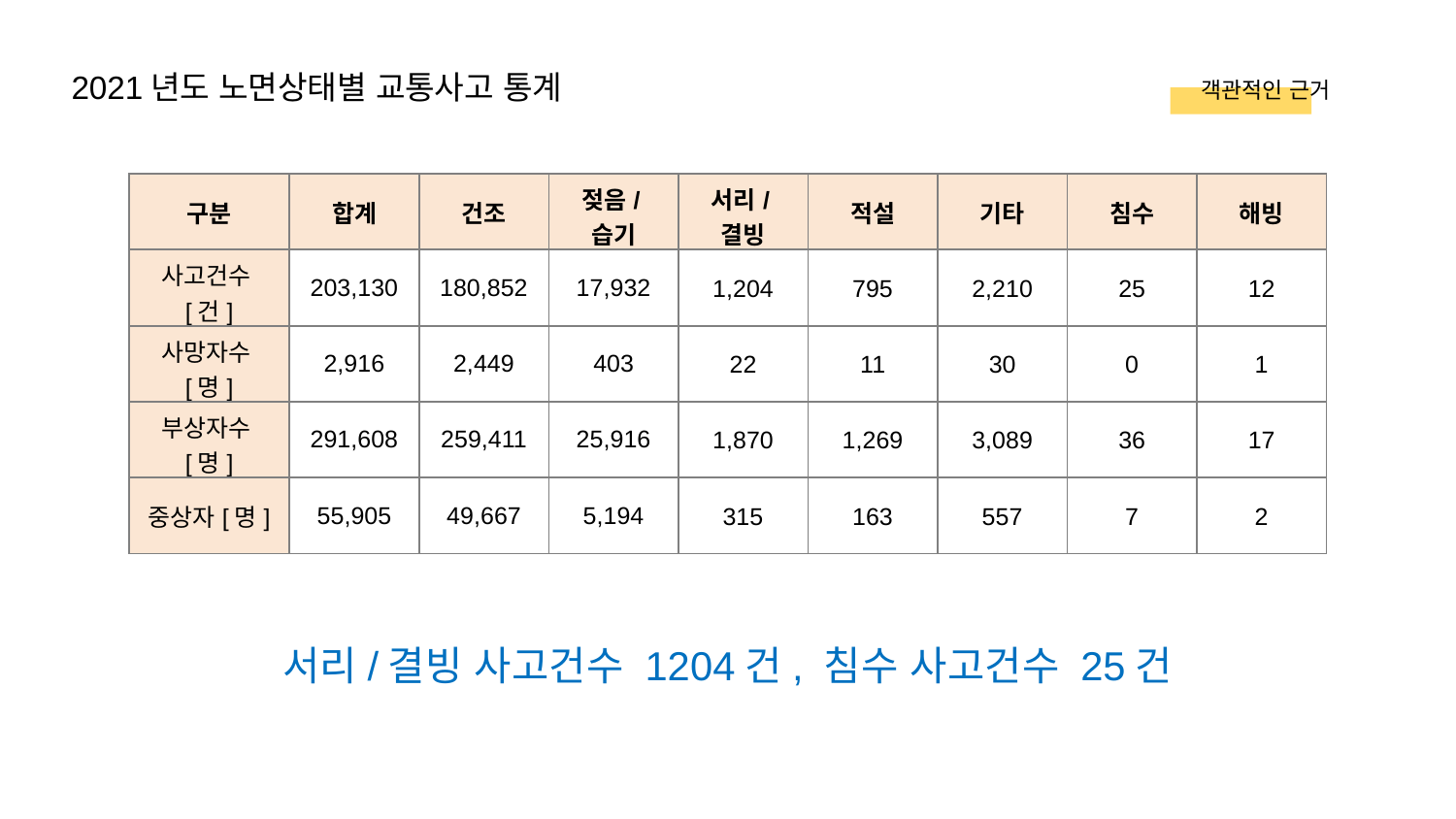

연도별 차량침수 사고 발생건수
2021년도 노면상태별 교통사고 통계
객관적인 근거

| 구분 | 합계 | 건조 | 젖음/습기 | 서리/결빙 | 적설 | 기타 | 침수 | 해빙 |
| --- | --- | --- | --- | --- | --- | --- | --- | --- |
| 사고건수[건] | 203,130 | 180,852 | 17,932 | 1,204 | 795 | 2,210 | 25 | 12 |
| 사망자수[명] | 2,916 | 2,449 | 403 | 22 | 11 | 30 | 0 | 1 |
| 부상자수[명] | 291,608 | 259,411 | 25,916 | 1,870 | 1,269 | 3,089 | 36 | 17 |
| 중상자[명] | 55,905 | 49,667 | 5,194 | 315 | 163 | 557 | 7 | 2 |
서리/결빙 사고건수 1204건, 침수 사고건수 25건